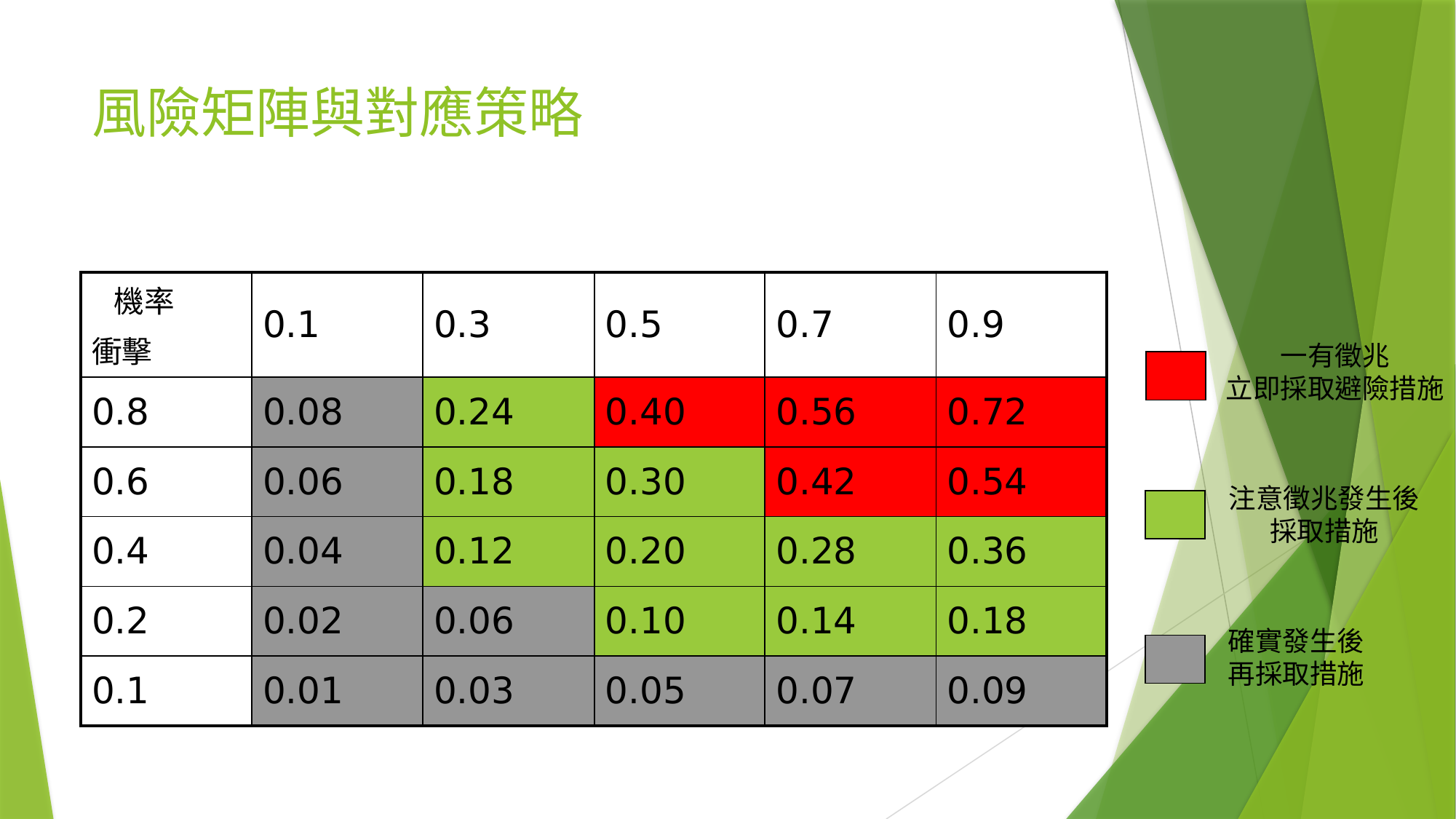

# 風險矩陣與對應策略
| 機率 衝擊 | 0.1 | 0.3 | 0.5 | 0.7 | 0.9 |
| --- | --- | --- | --- | --- | --- |
| 0.8 | 0.08 | 0.24 | 0.40 | 0.56 | 0.72 |
| 0.6 | 0.06 | 0.18 | 0.30 | 0.42 | 0.54 |
| 0.4 | 0.04 | 0.12 | 0.20 | 0.28 | 0.36 |
| 0.2 | 0.02 | 0.06 | 0.10 | 0.14 | 0.18 |
| 0.1 | 0.01 | 0.03 | 0.05 | 0.07 | 0.09 |
一有徵兆
立即採取避險措施

注意徵兆發生後
採取措施

確實發生後
再採取措施